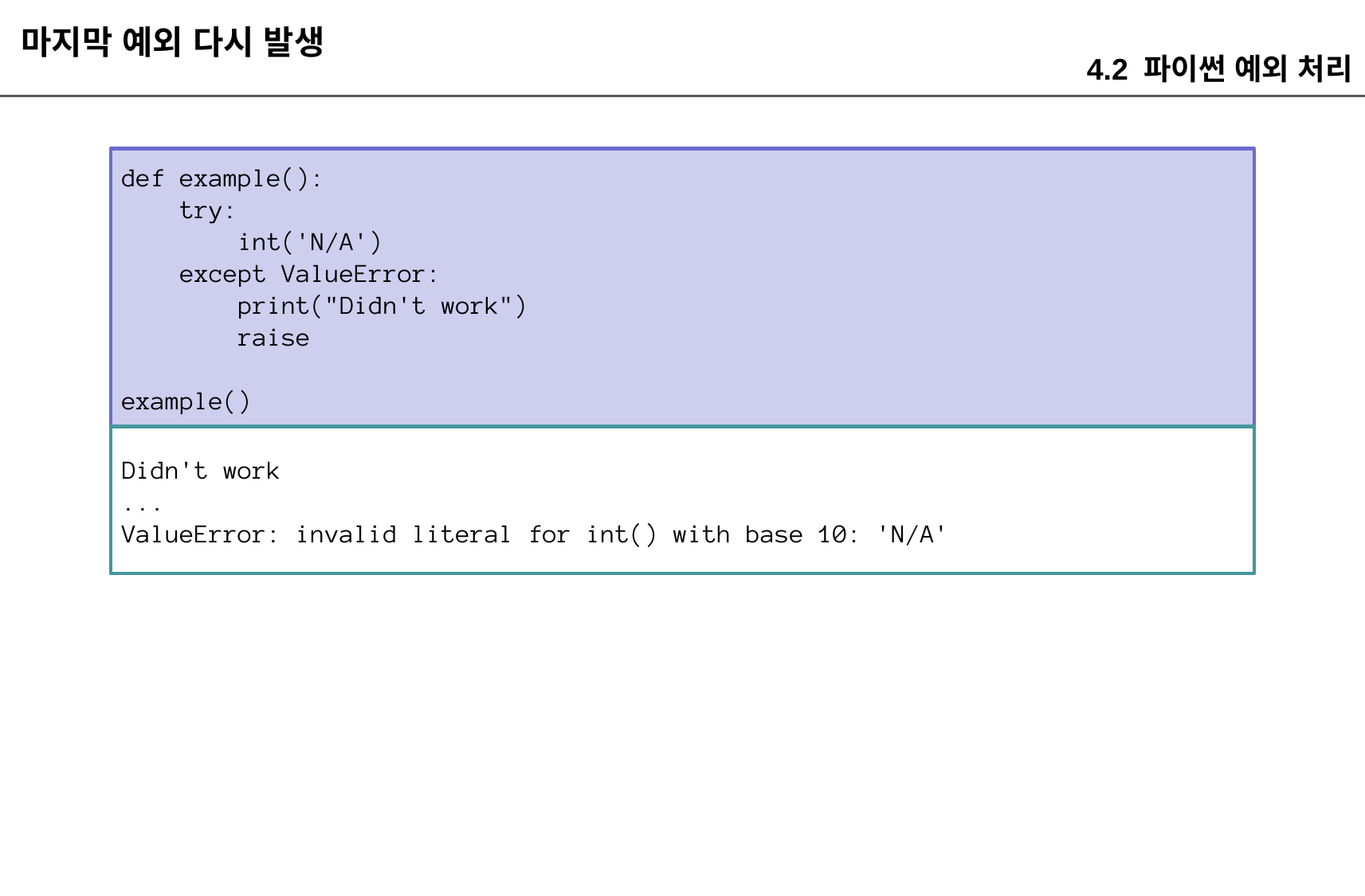

마지막 예외 다시 발생
4.2 파이썬 예외 처리
def example():
    try:
        int('N/A')
    except ValueError:
        print("Didn't work")
        raise

example()
Didn't work
...
ValueError: invalid literal for int() with base 10: 'N/A'